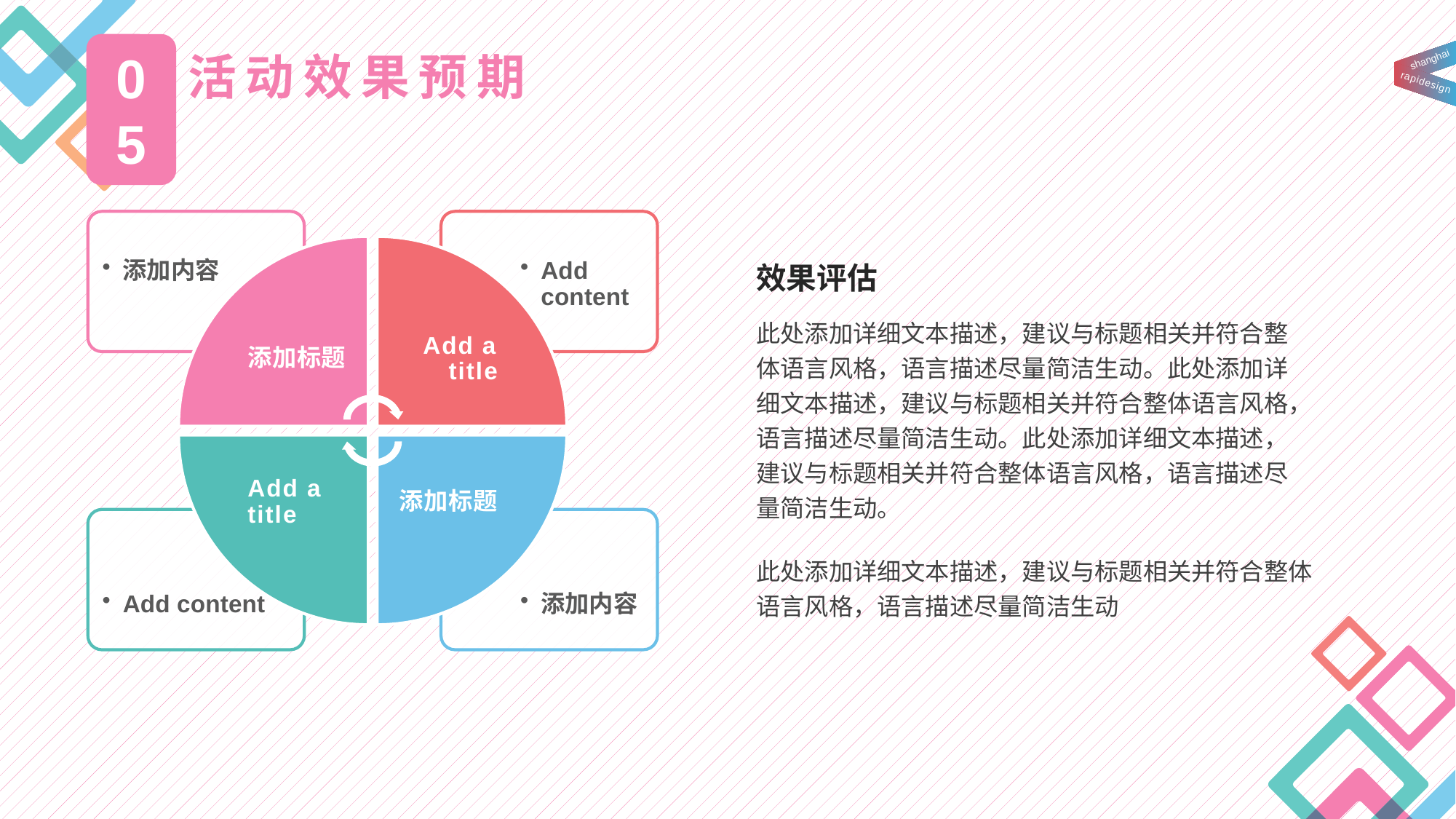

05
活动效果预期

shanghai
rapidesign

添加内容

Add content

Add content

添加内容
添加标题
Add a title
添加标题
Add a title
效果评估
此处添加详细文本描述，建议与标题相关并符合整体语言风格，语言描述尽量简洁生动。此处添加详细文本描述，建议与标题相关并符合整体语言风格，语言描述尽量简洁生动。此处添加详细文本描述，建议与标题相关并符合整体语言风格，语言描述尽量简洁生动。
此处添加详细文本描述，建议与标题相关并符合整体语言风格，语言描述尽量简洁生动